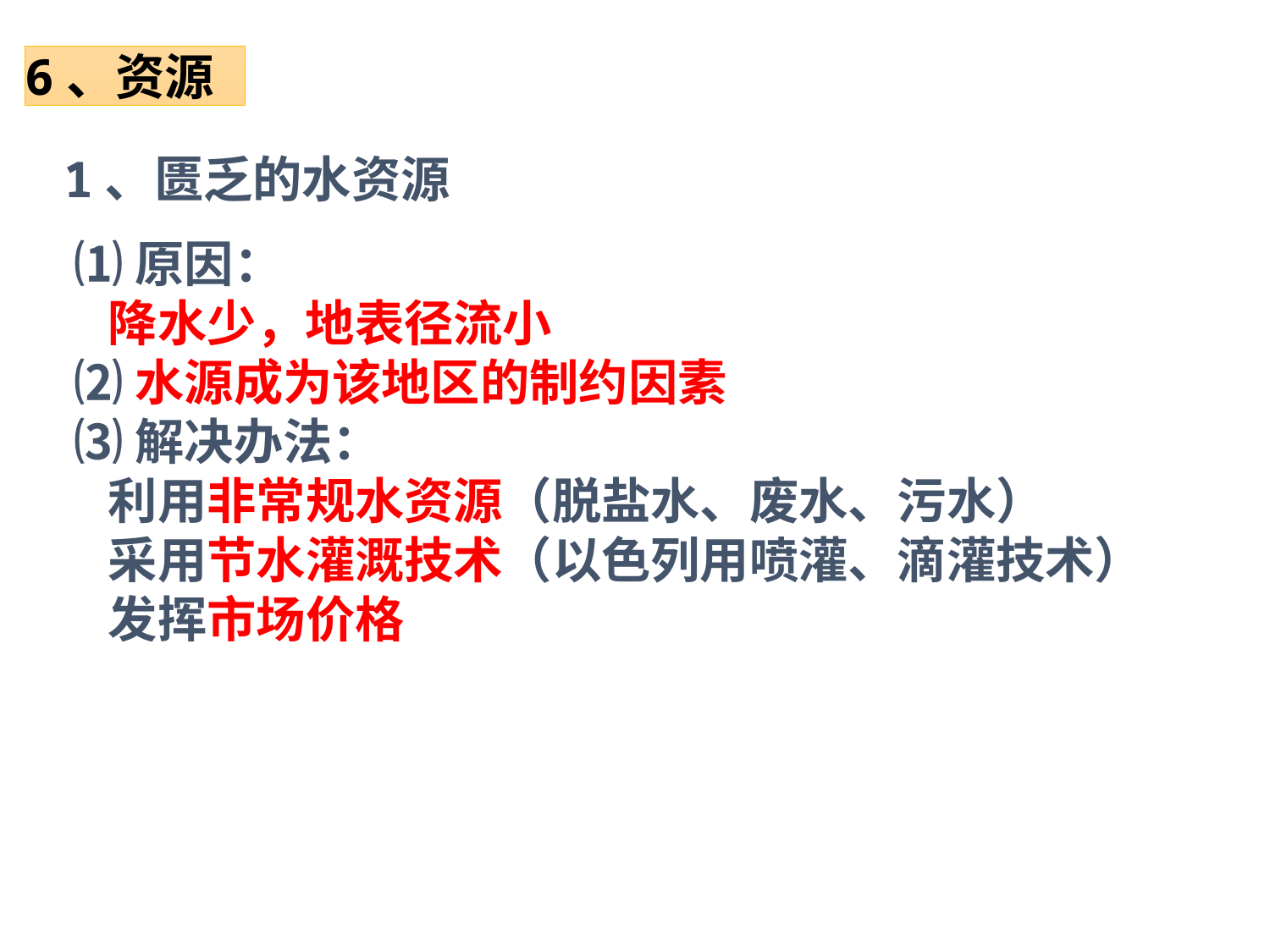

6、资源
1、匮乏的水资源
⑴原因：
  降水少，地表径流小
⑵水源成为该地区的制约因素
⑶解决办法：
  利用非常规水资源（脱盐水、废水、污水）
  采用节水灌溉技术（以色列用喷灌、滴灌技术）
  发挥市场价格